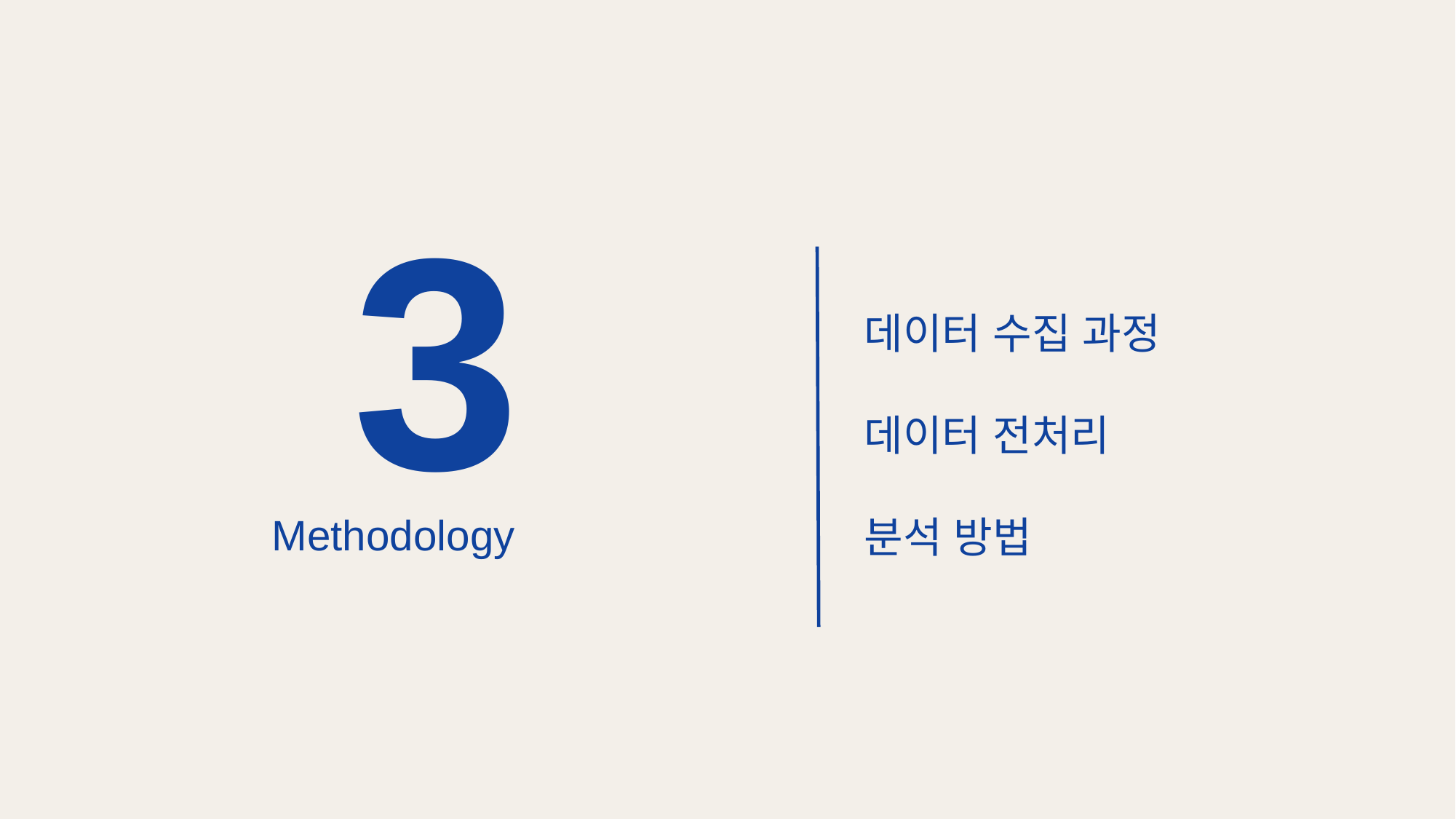

3
데이터 수집 과정

데이터 전처리

분석 방법

Methodology